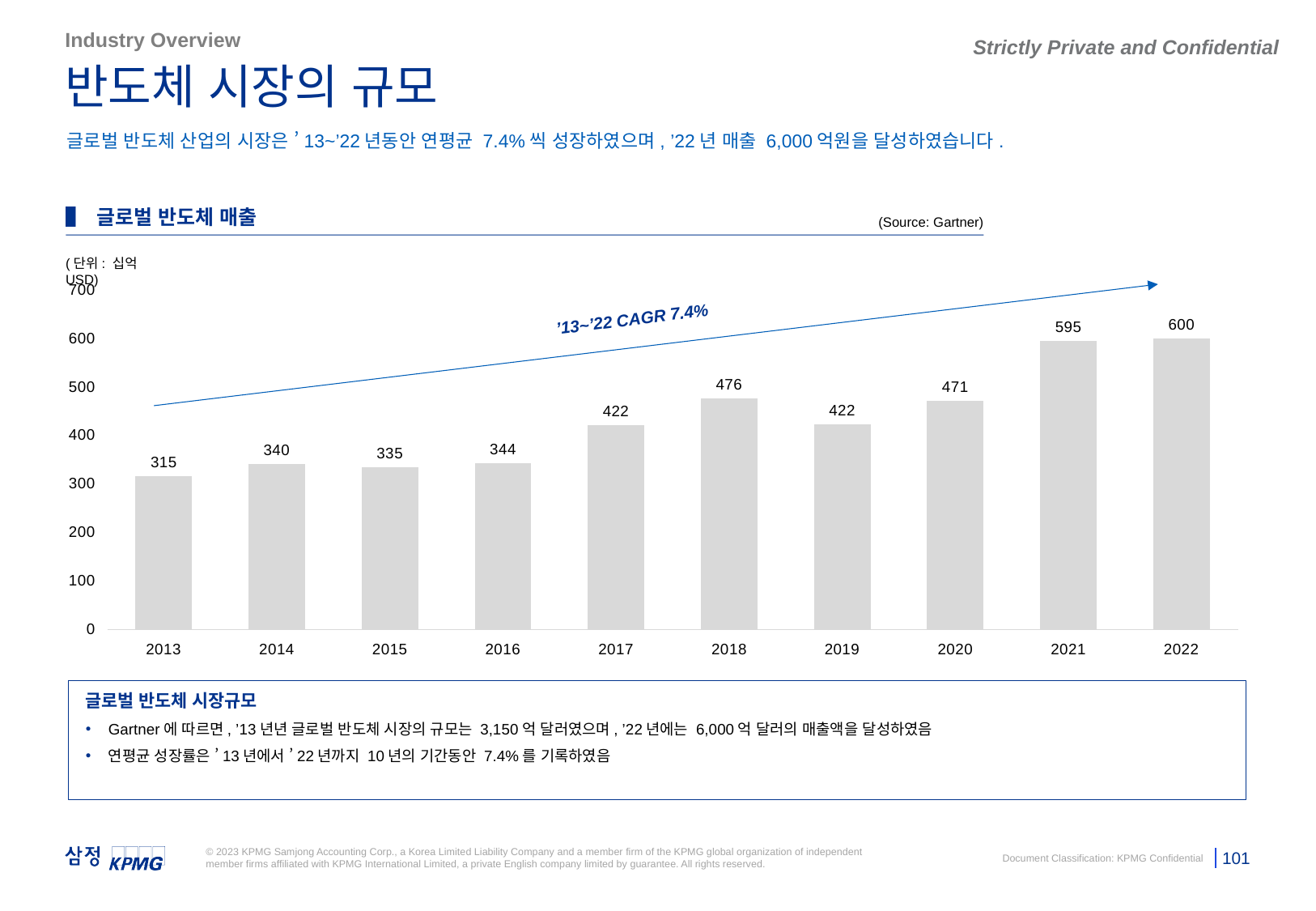

Industry Overview
반도체 시장의 규모
글로벌 반도체 산업의 시장은 ’13~’22년동안 연평균 7.4%씩 성장하였으며, ’22년 매출 6,000억원을 달성하였습니다.
▌ 글로벌 반도체 매출

(Source: Gartner)
(단위: 십억USD)

### Chart

| Category | Column1 |
|---|---|
| 2013 | 315.43 |
| 2014 | 340.33 |
| 2015 | 334.93 |
| 2016 | 343.51 |
| 2017 | 421.72 |
| 2018 | 476.15 |
| 2019 | 422.34 |
| 2020 | 470.89 |
| 2021 | 595.0 |
| 2022 | 599.6 |
’13~’22 CAGR 7.4%
글로벌 반도체 시장규모
Gartner에 따르면, ’13년년 글로벌 반도체 시장의 규모는 3,150억 달러였으며, ’22년에는 6,000억 달러의 매출액을 달성하였음
연평균 성장률은 ’13년에서 ’22년까지 10년의 기간동안 7.4%를 기록하였음